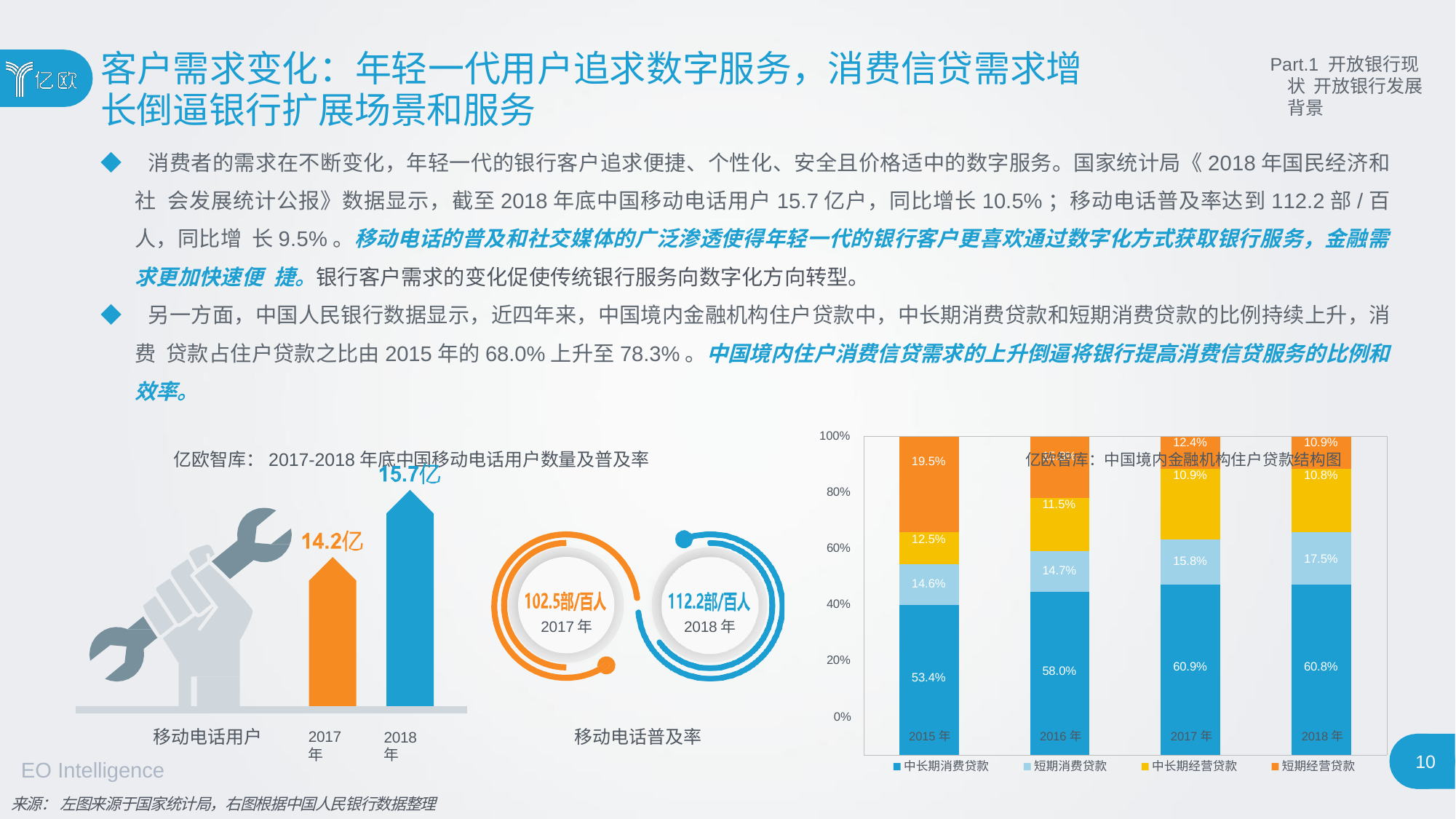

# 客户需求变化：年轻一代用户追求数字服务，消费信贷需求增
长倒逼银行扩展场景和服务
Part.1 开放银行现状  开放银行发展背景

◆ 消费者的需求在不断变化，年轻一代的银行客户追求便捷、个性化、安全且价格适中的数字服务。国家统计局《2018年国民经济和社  会发展统计公报》数据显示，截至2018年底中国移动电话用户15.7亿户，同比增长10.5%；移动电话普及率达到112.2部/百人，同比增  长9.5%。移动电话的普及和社交媒体的广泛渗透使得年轻一代的银行客户更喜欢通过数字化方式获取银行服务，金融需求更加快速便  捷。银行客户需求的变化促使传统银行服务向数字化方向转型。
◆ 另一方面，中国人民银行数据显示，近四年来，中国境内金融机构住户贷款中，中长期消费贷款和短期消费贷款的比例持续上升，消费  贷款占住户贷款之比由2015年的68.0%上升至78.3%。中国境内住户消费信贷需求的上升倒逼将银行提高消费信贷服务的比例和效率。

亿欧智库：2017-2018年底中国移动电话用户数量及普及率	亿欧智库：中国境内金融机构住户贷款结构图
100%
|  | 19.5% |  | 15.8% |  | 12.4% |  | 10.9% |  |
| --- | --- | --- | --- | --- | --- | --- | --- | --- |
|  |  |  |  |  | 10.9% |  | 10.8% |  |
|  |  |  | 11.5% |  |  |  |  |  |
|  | 12.5% |  |  |  |  |  | 17.5% |  |
|  |  |  |  |  | 15.8% |  |  |  |
|  |  |  | 14.7% |  |  |  |  |  |
|  | 14.6% |  |  |  |  |  |  |  |
|  |  |  |  |  | 60.9% |  | 60.8% |  |
|  |  |  | 58.0% |  |  |  |  |  |
|  | 53.4% |  |  |  |  |  |  |  |

80%

60%

40%

2017年
2018年
20%
0%

移动电话普及率
移动电话用户
EO Intelligence
2017年
2018年
2015年
2016年
2017年
2018年
10
中长期消费贷款
短期消费贷款
中长期经营贷款
短期经营贷款

来源： 左图来源于国家统计局，右图根据中国人民银行数据整理